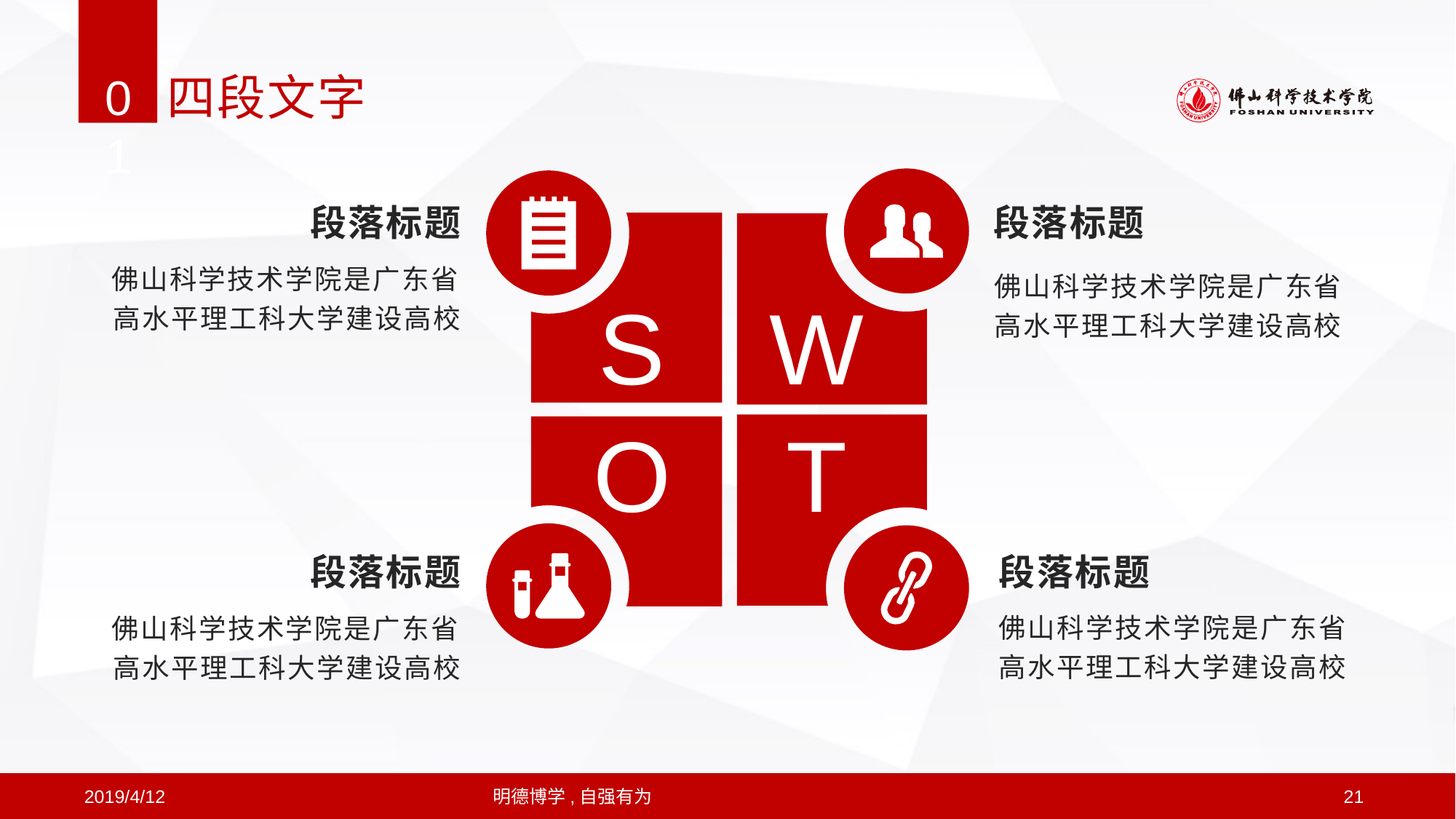

01
四段文字

段落标题
佛山科学技术学院是广东省高水平理工科大学建设高校
段落标题
佛山科学技术学院是广东省高水平理工科大学建设高校

S
W
O
T

段落标题
佛山科学技术学院是广东省高水平理工科大学建设高校
段落标题
佛山科学技术学院是广东省高水平理工科大学建设高校

2019/4/12
明德博学,自强有为
21